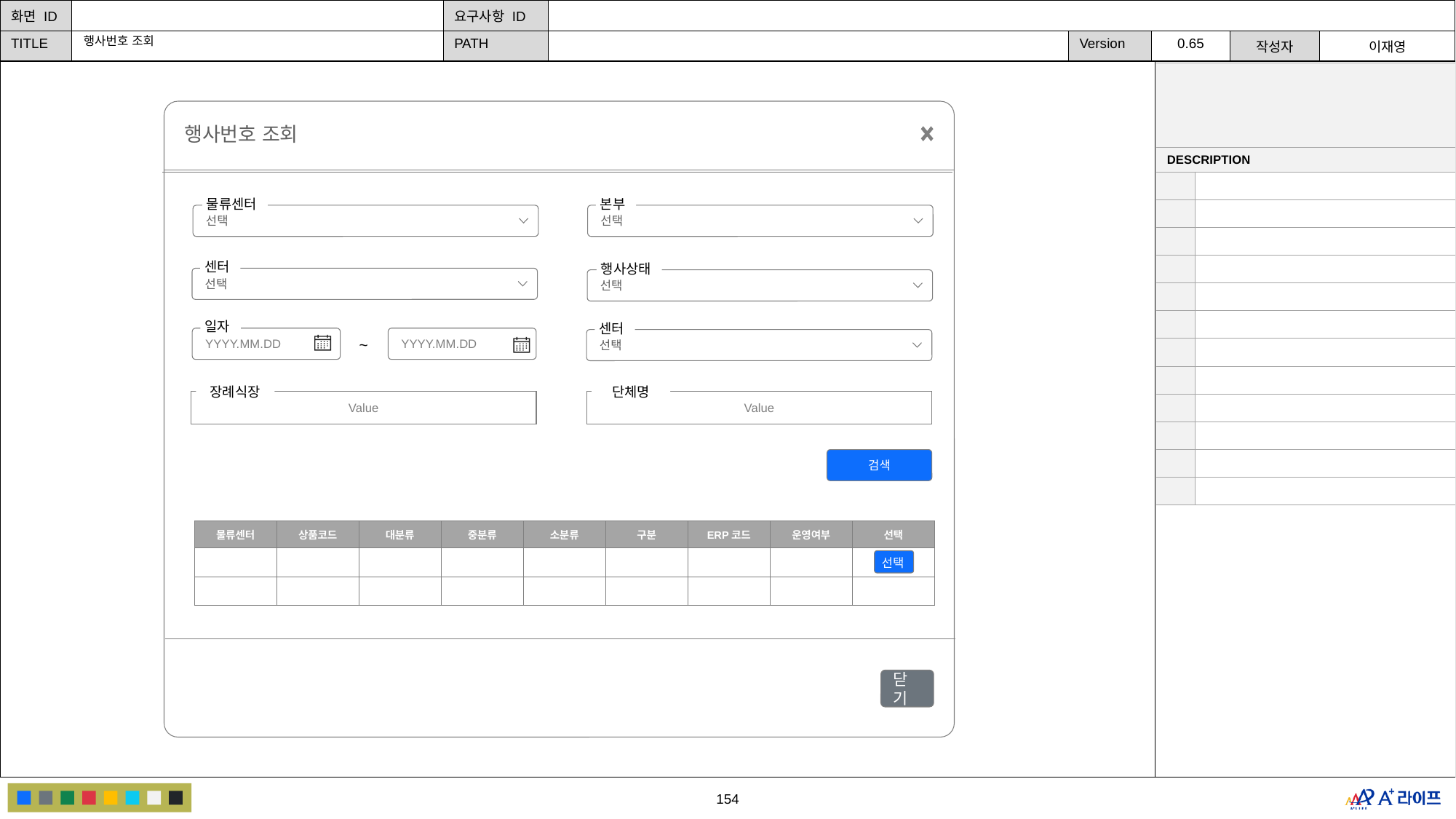

행사번호 조회
|  |  |
| --- | --- |
| DESCRIPTION |  |
|  |  |
|  |  |
|  |  |
|  |  |
|  |  |
|  |  |
|  |  |
|  |  |
|  |  |
|  |  |
|  |  |
|  |  |
행사번호 조회

물류센터
선택

본부
선택

센터
선택

행사상태
선택

일자
YYYY.MM.DD
YYYY.MM.DD
~

센터
선택

장례식장
Value
단체명
Value
검색
| 물류센터 | 상품코드 | 대분류 | 중분류 | 소분류 | 구분 | ERP코드 | 운영여부 | 선택 |
| --- | --- | --- | --- | --- | --- | --- | --- | --- |
|  |  |  |  |  |  |  |  |  |
|  |  |  |  |  |  |  |  |  |
선택

닫기